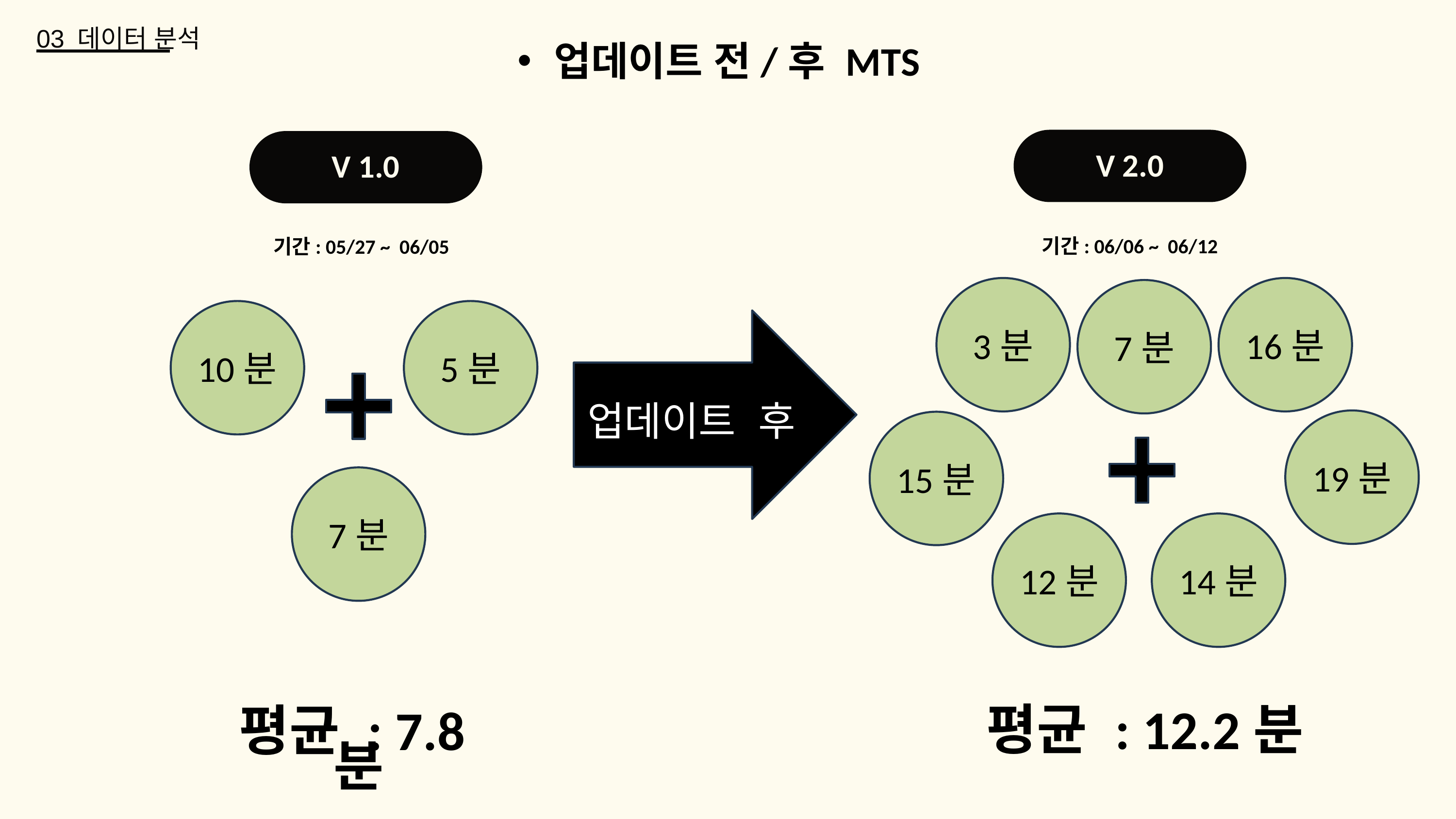

03 데이터 분석
업데이트 전/후 MTS

V 2.0
V 1.0
기간: 06/06 ~  06/12
기간: 05/27 ~  06/05
3분
16분
7분
10분
5분

업데이트  후
19분
15분

7분
12분
14분
평균 : 12.2분
평균 : 7.8분